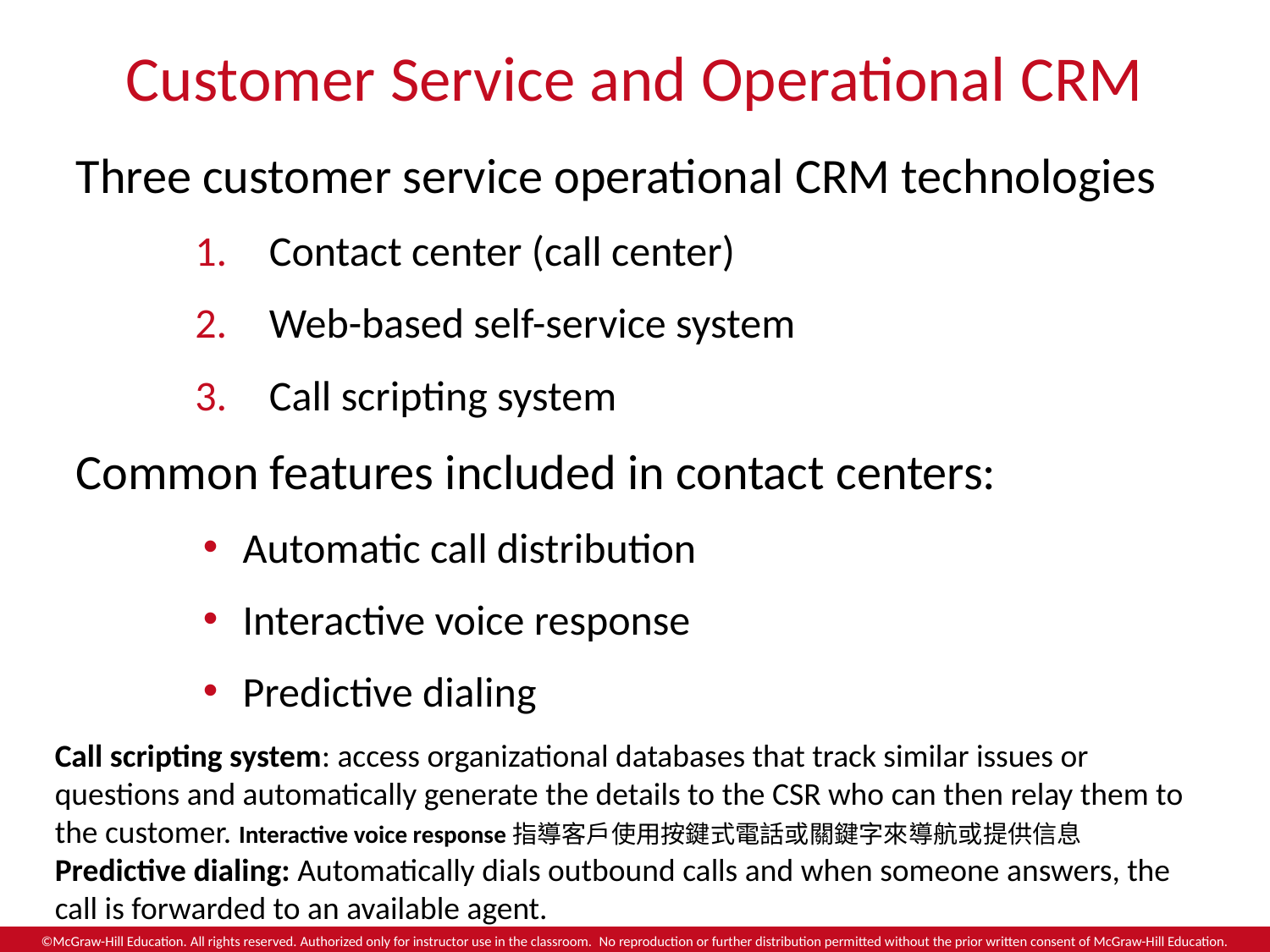

# Customer Service and Operational CRM
Three customer service operational CRM technologies
Contact center (call center)
Web-based self-service system
Call scripting system
Common features included in contact centers:
Automatic call distribution
Interactive voice response
Predictive dialing
Call scripting system: access organizational databases that track similar issues or questions and automatically generate the details to the CSR who can then relay them to the customer. Interactive voice response指導客戶使用按鍵式電話或關鍵字來導航或提供信息
Predictive dialing: Automatically dials outbound calls and when someone answers, the call is forwarded to an available agent.